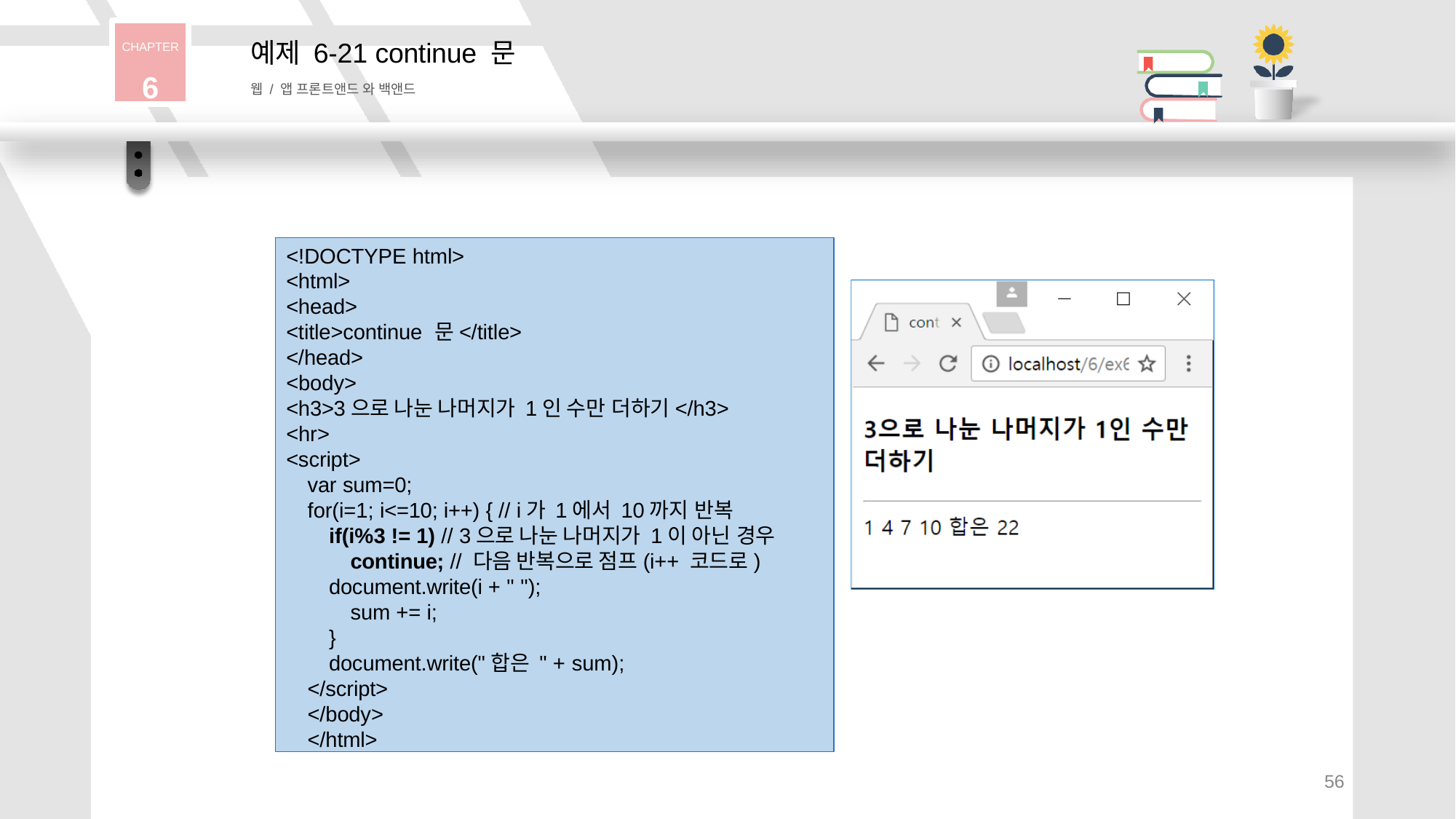

CHAPTER

6

# 예제 6-21 continue 문

웹 / 앱 프론트앤드 와 백앤드

<!DOCTYPE html>
<html>
<head>
<title>continue 문</title>
</head>
<body>
<h3>3으로 나눈 나머지가 1인 수만 더하기</h3>
<hr>
<script>
var sum=0;
for(i=1; i<=10; i++) { // i가 1에서 10까지 반복
if(i%3 != 1) // 3으로 나눈 나머지가 1이 아닌 경우
continue; // 다음 반복으로 점프(i++ 코드로)  document.write(i + " ");
sum += i;
}
document.write("합은 " + sum);
</script>
</body>
</html>

56